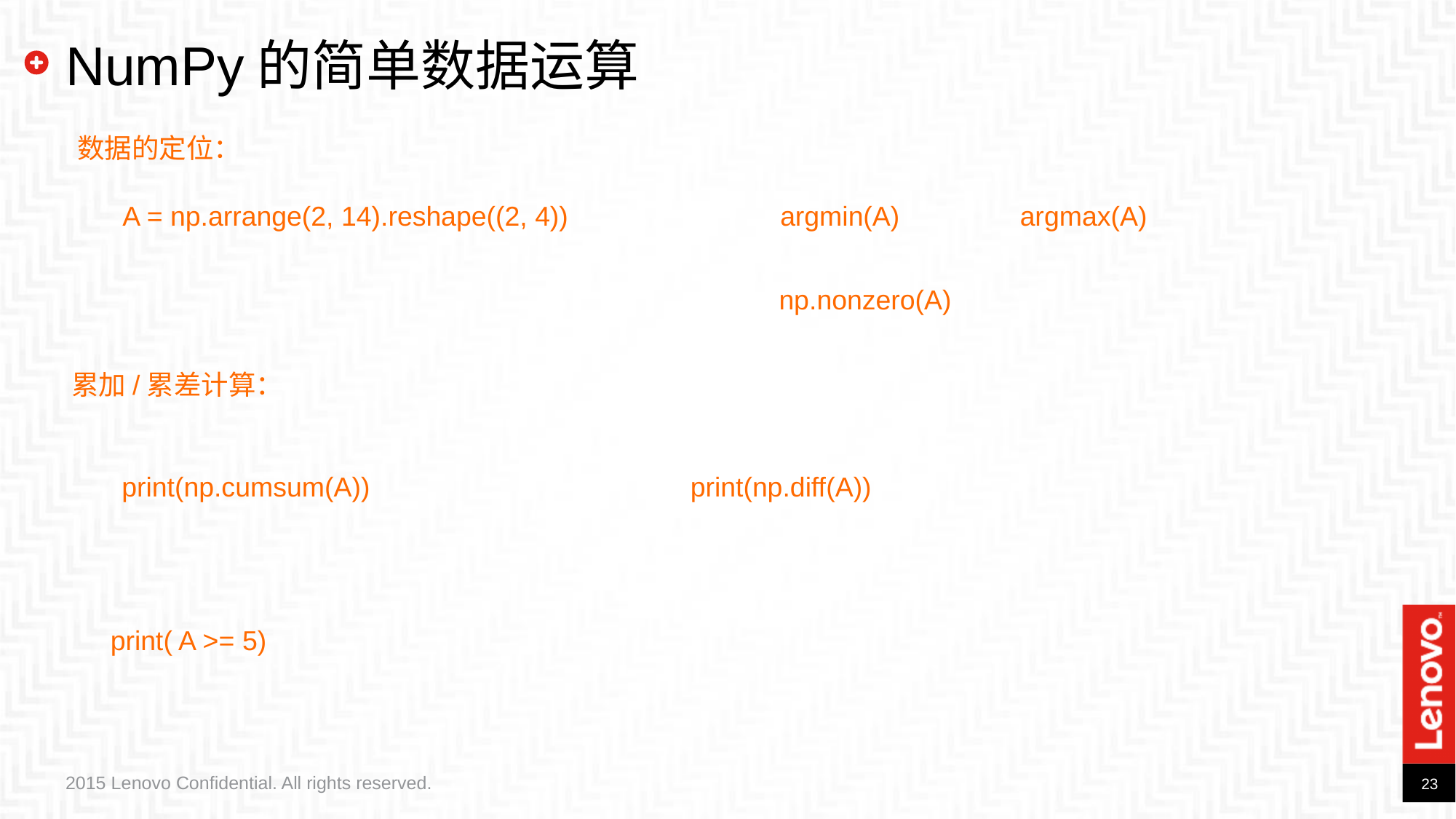

# NumPy的简单数据运算
数据的定位：
A = np.arrange(2, 14).reshape((2, 4))
argmin(A)
argmax(A)
np.nonzero(A)
累加/累差计算：
print(np.cumsum(A))
print(np.diff(A))
print( A >= 5)
2015 Lenovo Confidential. All rights reserved.